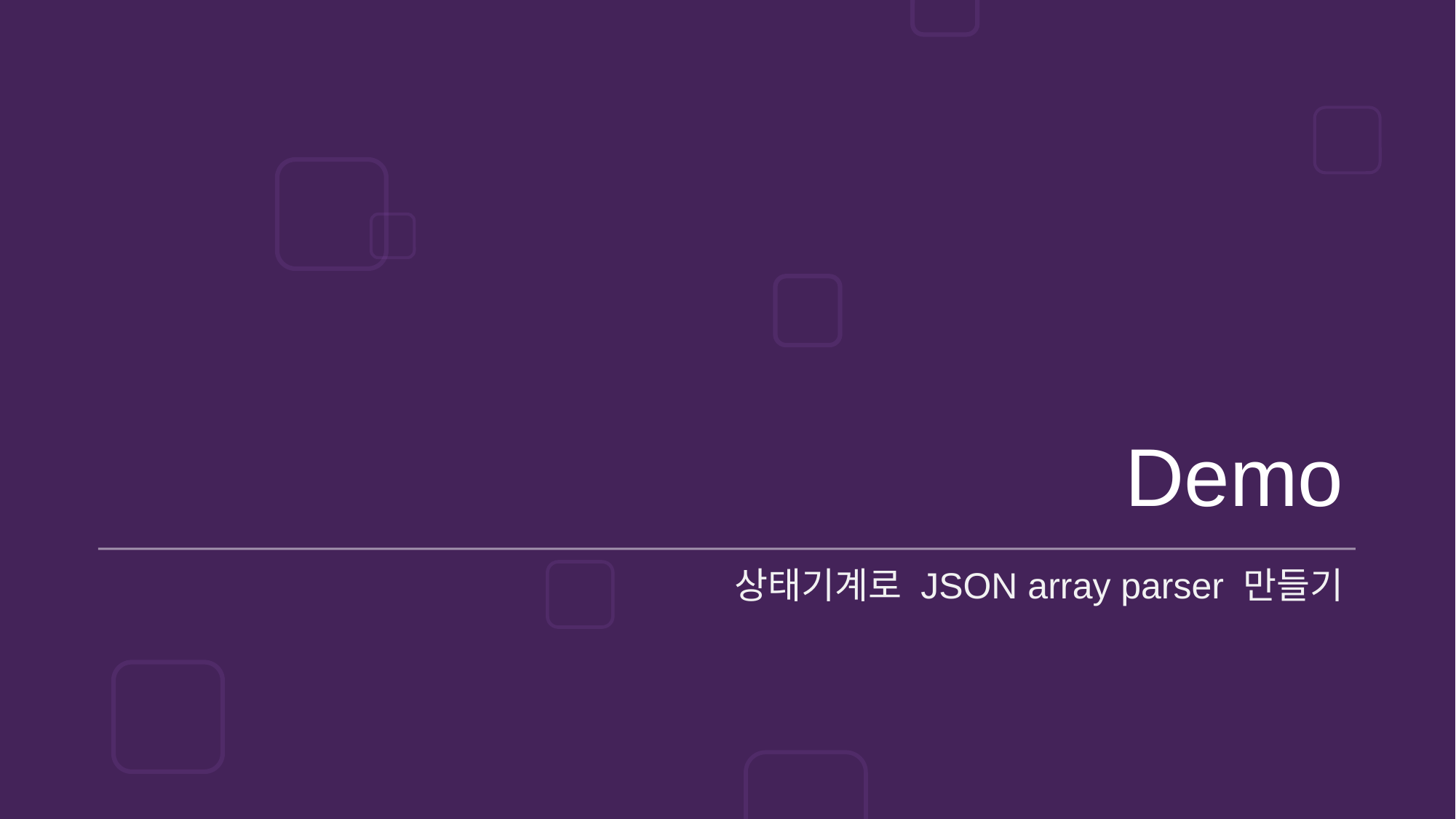

# Demo
상태기계로 JSON array parser 만들기